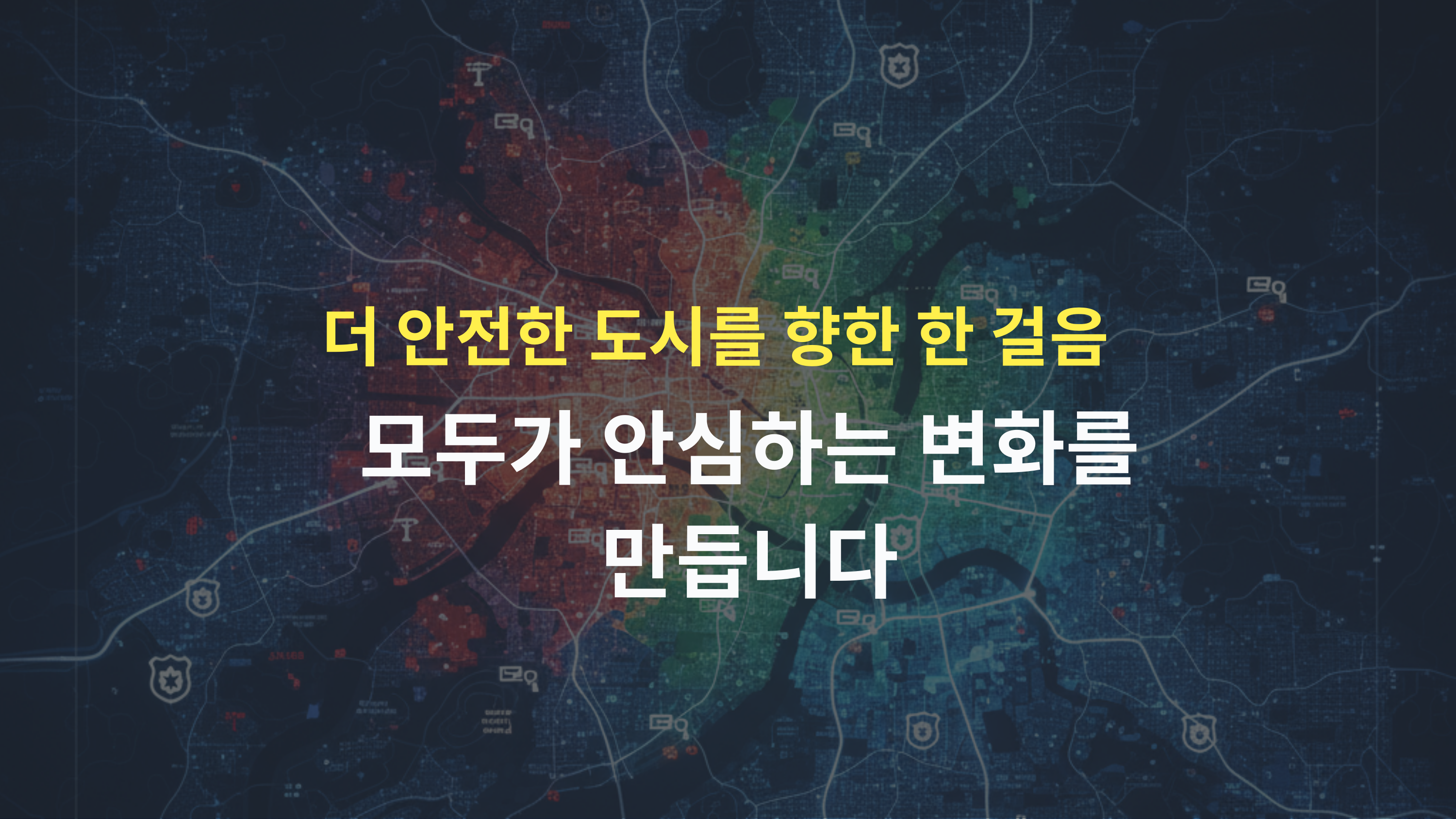

더 안전한 도시를 향한 한 걸음
모두가 안심하는 변화를 만듭니다